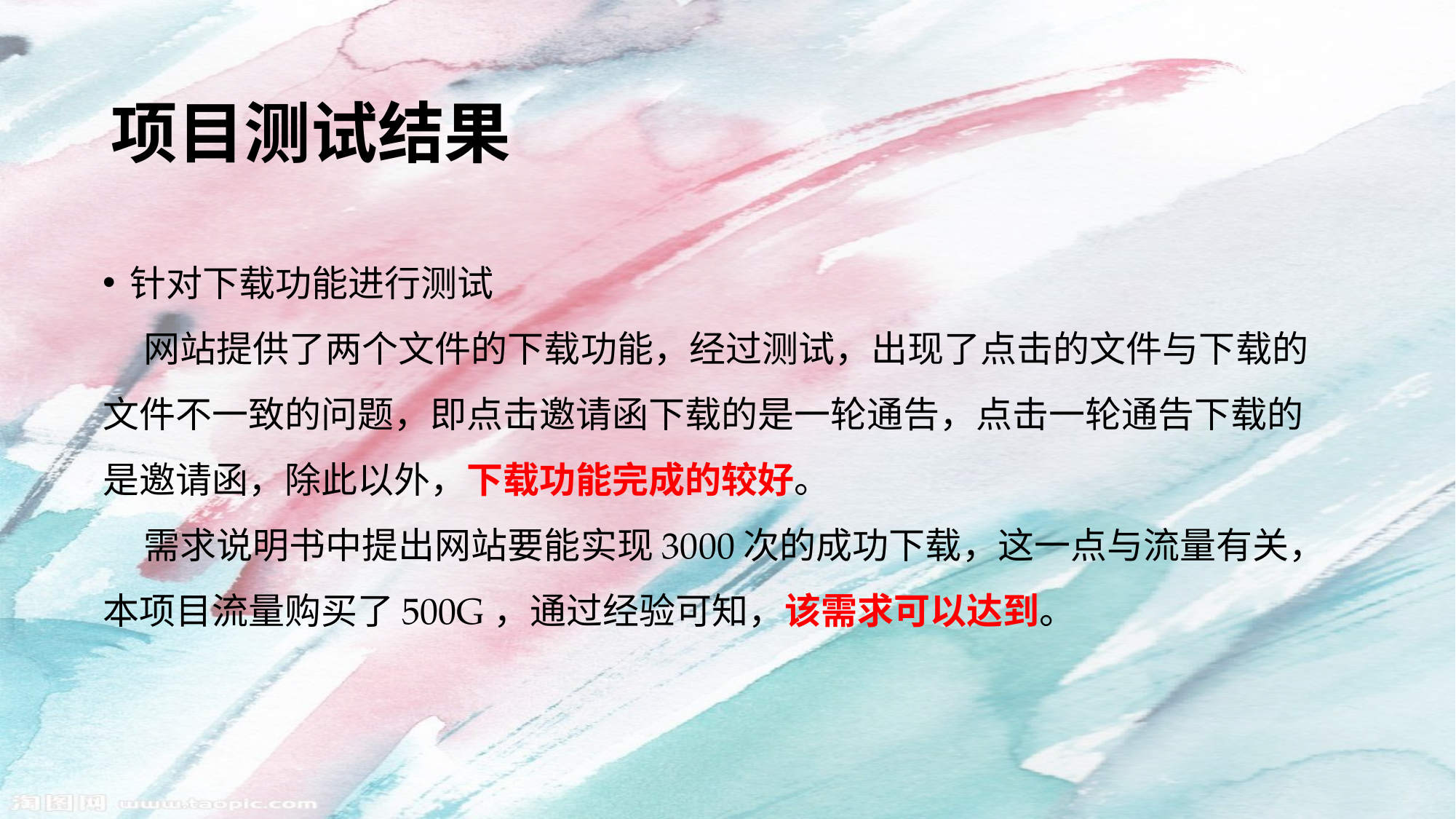

# 项目测试结果
针对下载功能进行测试
    网站提供了两个文件的下载功能，经过测试，出现了点击的文件与下载的文件不一致的问题，即点击邀请函下载的是一轮通告，点击一轮通告下载的是邀请函，除此以外，下载功能完成的较好。
    需求说明书中提出网站要能实现3000次的成功下载，这一点与流量有关，本项目流量购买了500G，通过经验可知，该需求可以达到。